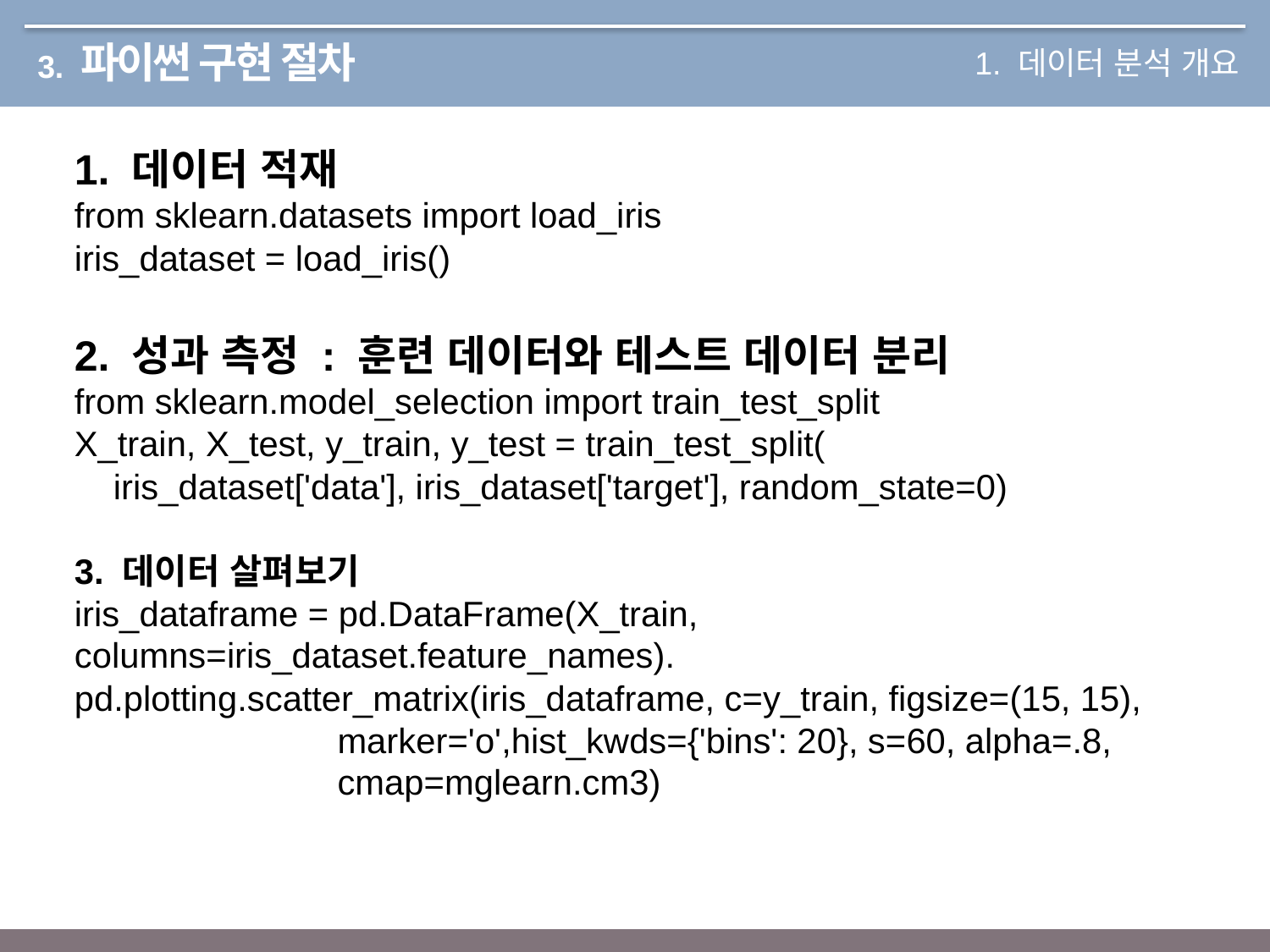

# 3. 파이썬 구현 절차
1. 데이터 분석 개요
1. 데이터 적재
from sklearn.datasets import load_iris
iris_dataset = load_iris()

2. 성과 측정 : 훈련 데이터와 테스트 데이터 분리
from sklearn.model_selection import train_test_split
X_train, X_test, y_train, y_test = train_test_split(
    iris_dataset['data'], iris_dataset['target'], random_state=0)

3. 데이터 살펴보기
iris_dataframe = pd.DataFrame(X_train, columns=iris_dataset.feature_names).
pd.plotting.scatter_matrix(iris_dataframe, c=y_train, figsize=(15, 15),
                           marker='o',hist_kwds={'bins': 20}, s=60, alpha=.8,
                           cmap=mglearn.cm3)